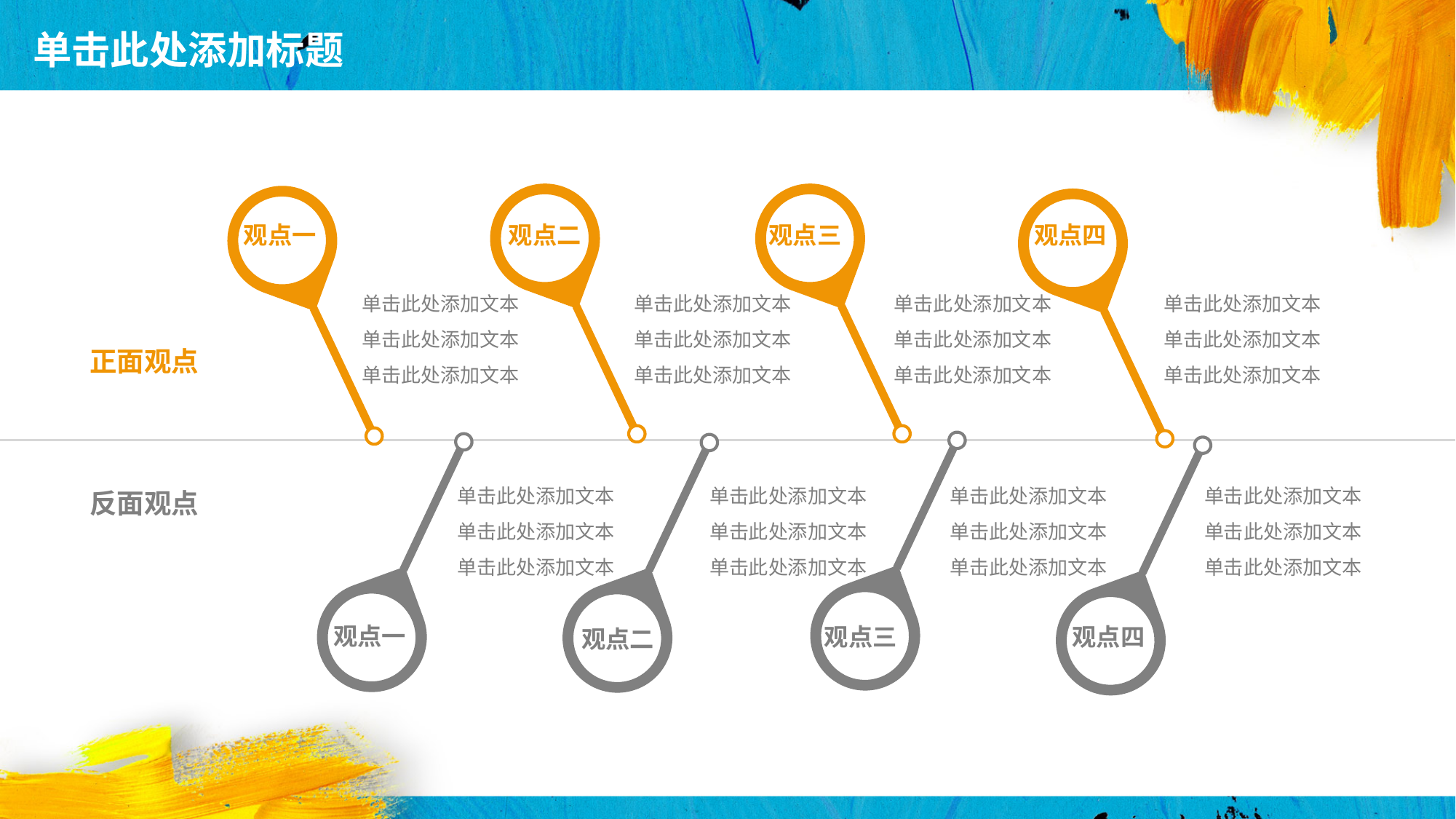

# 单击此处添加标题

观点二

观点三

观点一

观点四

单击此处添加文本
单击此处添加文本
单击此处添加文本
单击此处添加文本
单击此处添加文本
单击此处添加文本
单击此处添加文本
单击此处添加文本
单击此处添加文本
单击此处添加文本
单击此处添加文本
单击此处添加文本
正面观点

观点三

观点一

观点二

观点四
单击此处添加文本
单击此处添加文本
单击此处添加文本
单击此处添加文本
单击此处添加文本
单击此处添加文本
单击此处添加文本
单击此处添加文本
单击此处添加文本
单击此处添加文本
单击此处添加文本
单击此处添加文本
反面观点